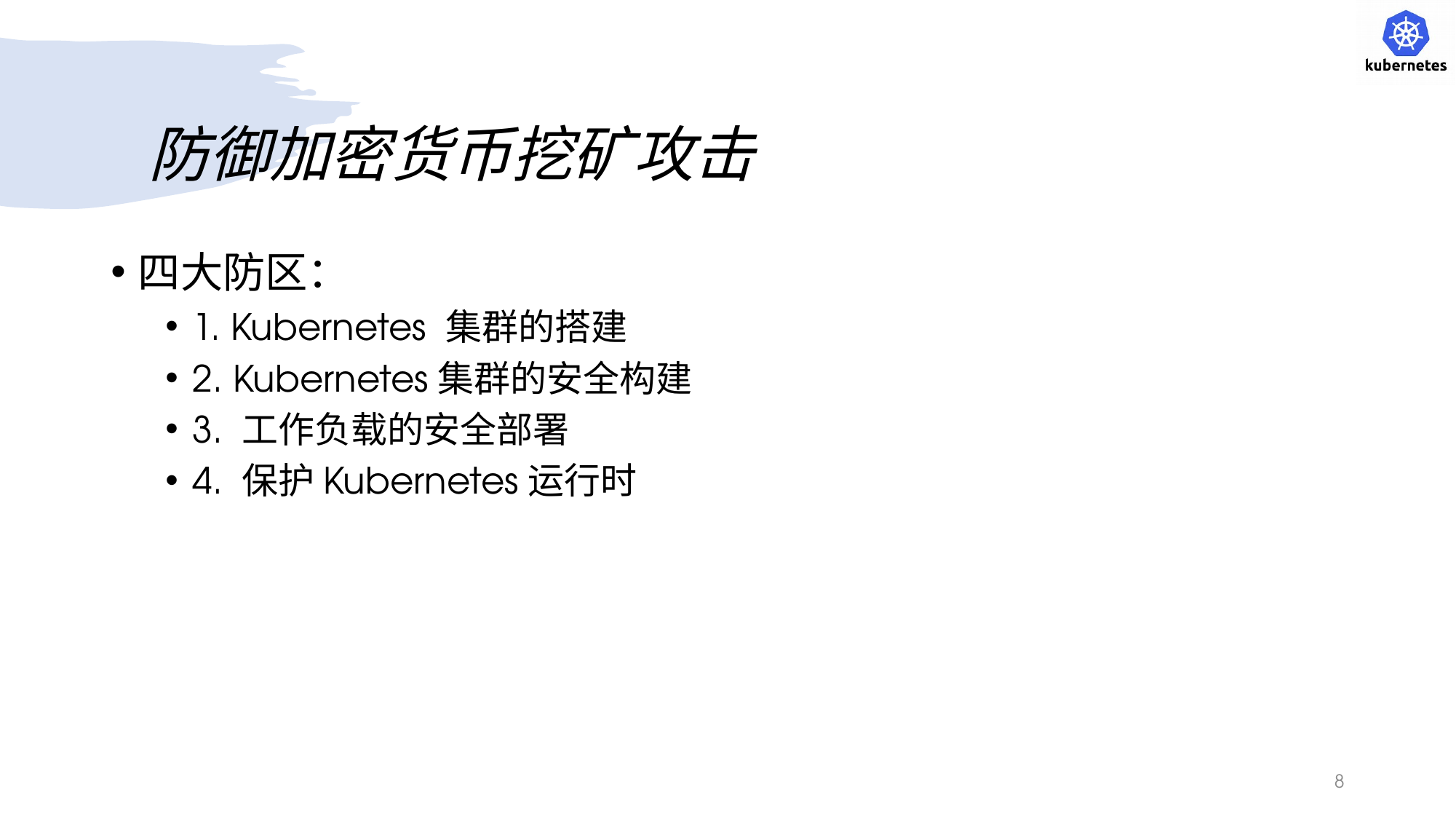

# 防御加密货币挖矿攻击
四大防区：
1. Kubernetes 集群的搭建
2. Kubernetes集群的安全构建
3. 工作负载的安全部署
4. 保护Kubernetes运行时
8